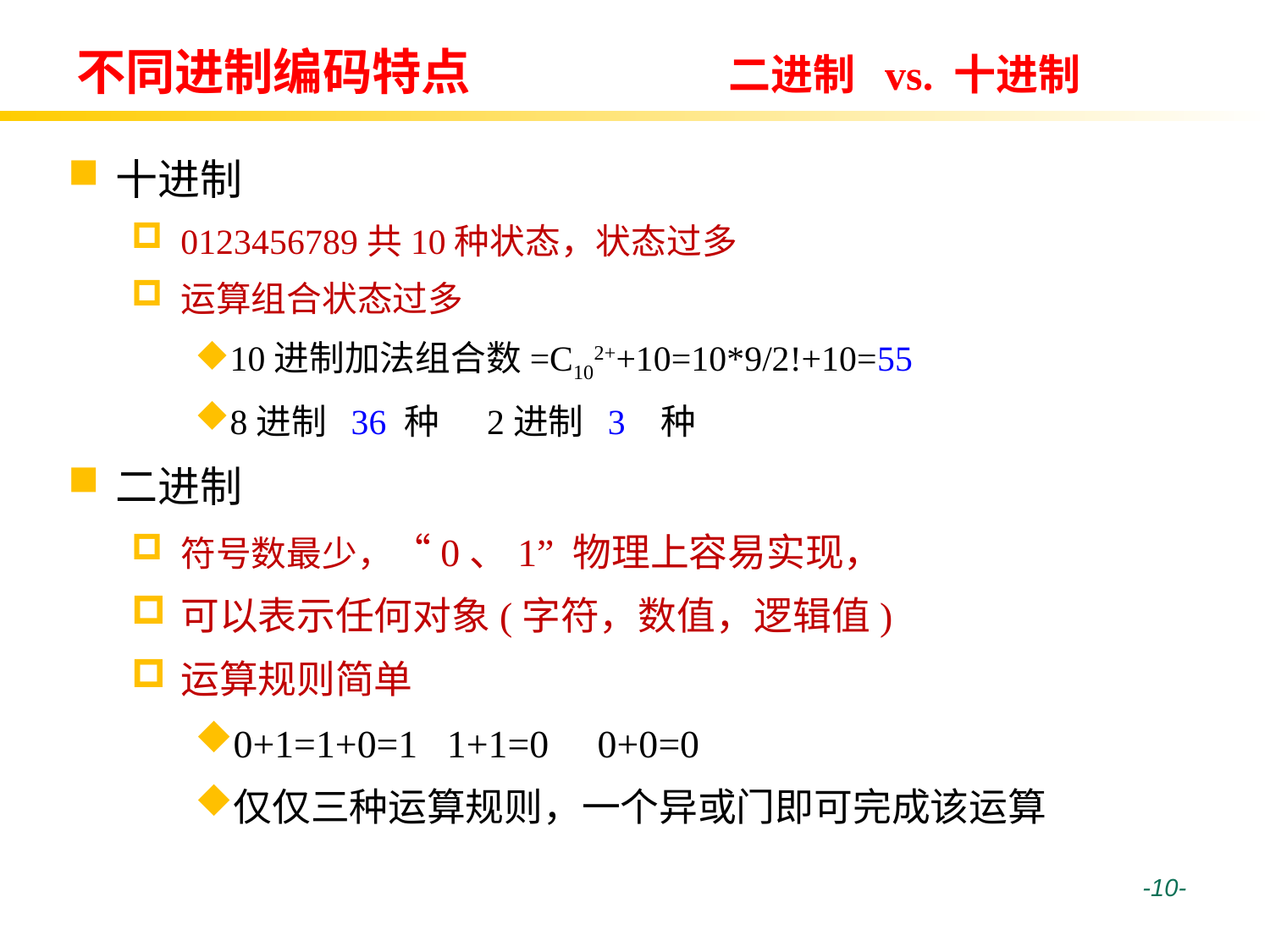

# 不同进制编码特点                       二进制  vs. 十进制
十进制
0123456789共10种状态，状态过多
运算组合状态过多
10进制加法组合数=C102++10=10*9/2!+10=55
8进制  36 种     2进制  3   种
二进制
符号数最少，“0、1” 物理上容易实现，
可以表示任何对象(字符，数值，逻辑值)
运算规则简单
0+1=1+0=1   1+1=0     0+0=0
仅仅三种运算规则，一个异或门即可完成该运算

 -10-